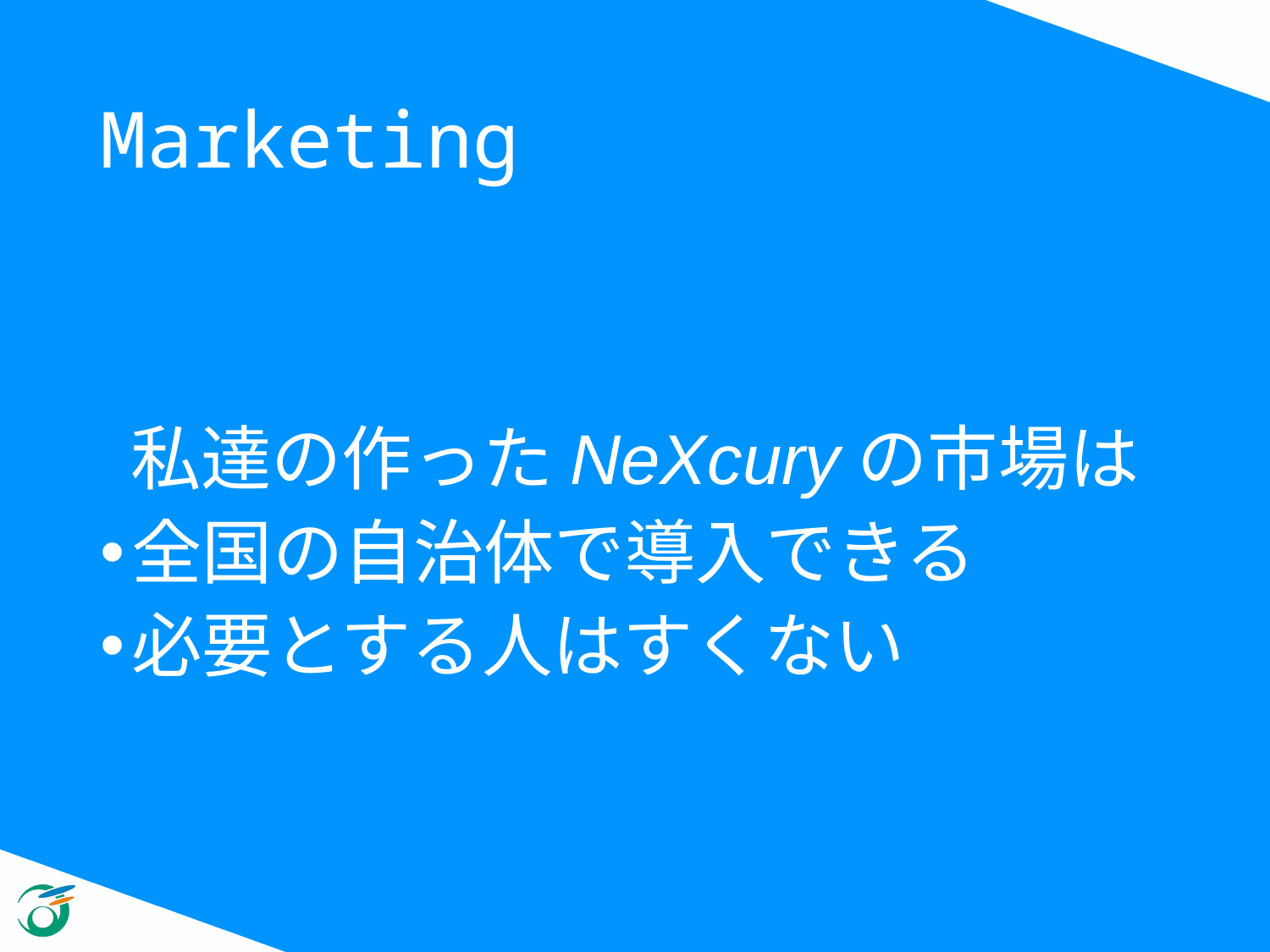

# Marketing
私達の作ったNeXcuryの市場は
全国の自治体で導入できる
必要とする人はすくない